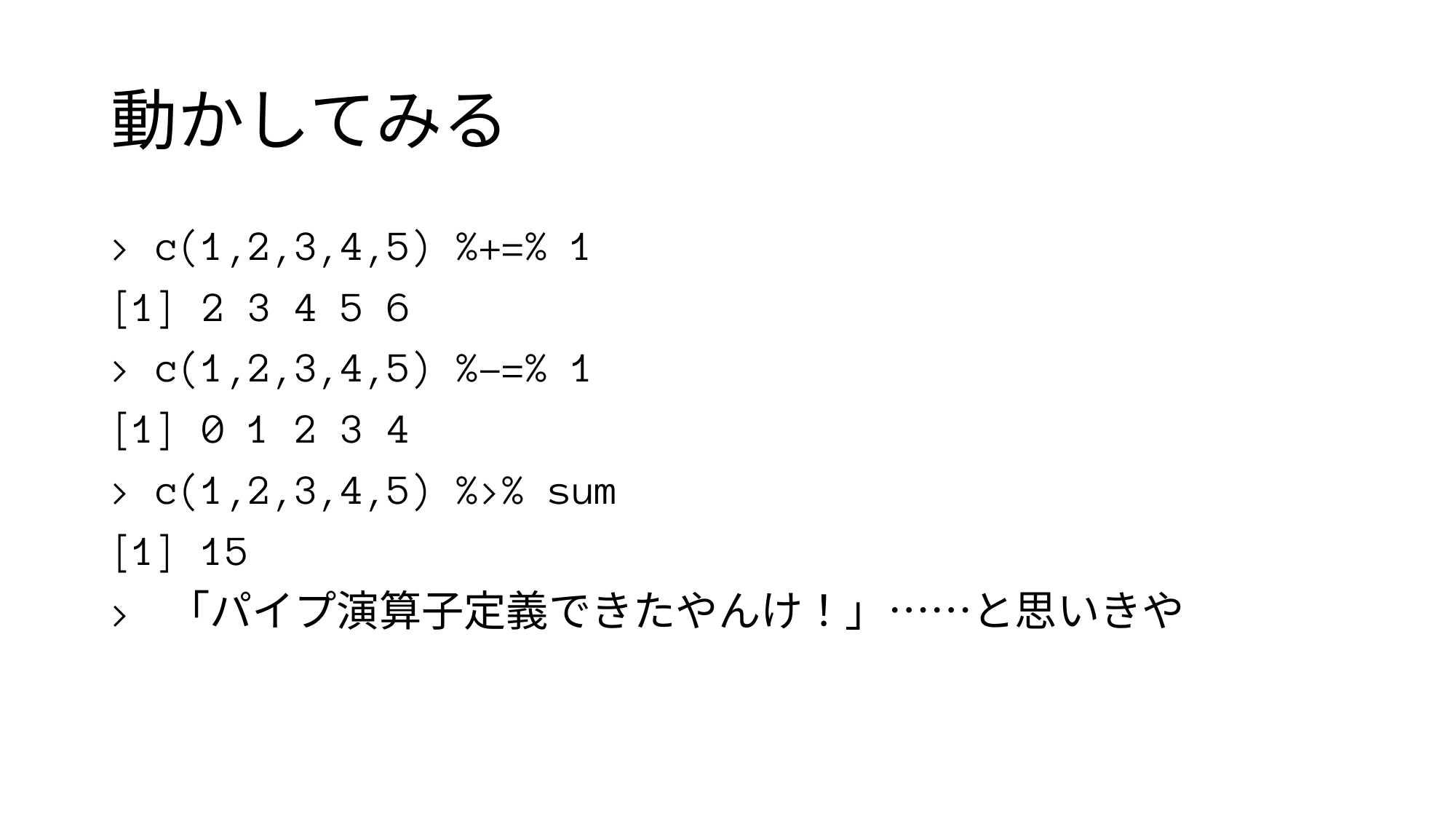

# 動かしてみる
> c(1,2,3,4,5) %+=% 1
[1] 2 3 4 5 6
> c(1,2,3,4,5) %-=% 1
[1] 0 1 2 3 4
> c(1,2,3,4,5) %>% sum
[1] 15
> 「パイプ演算子定義できたやんけ！」……と思いきや